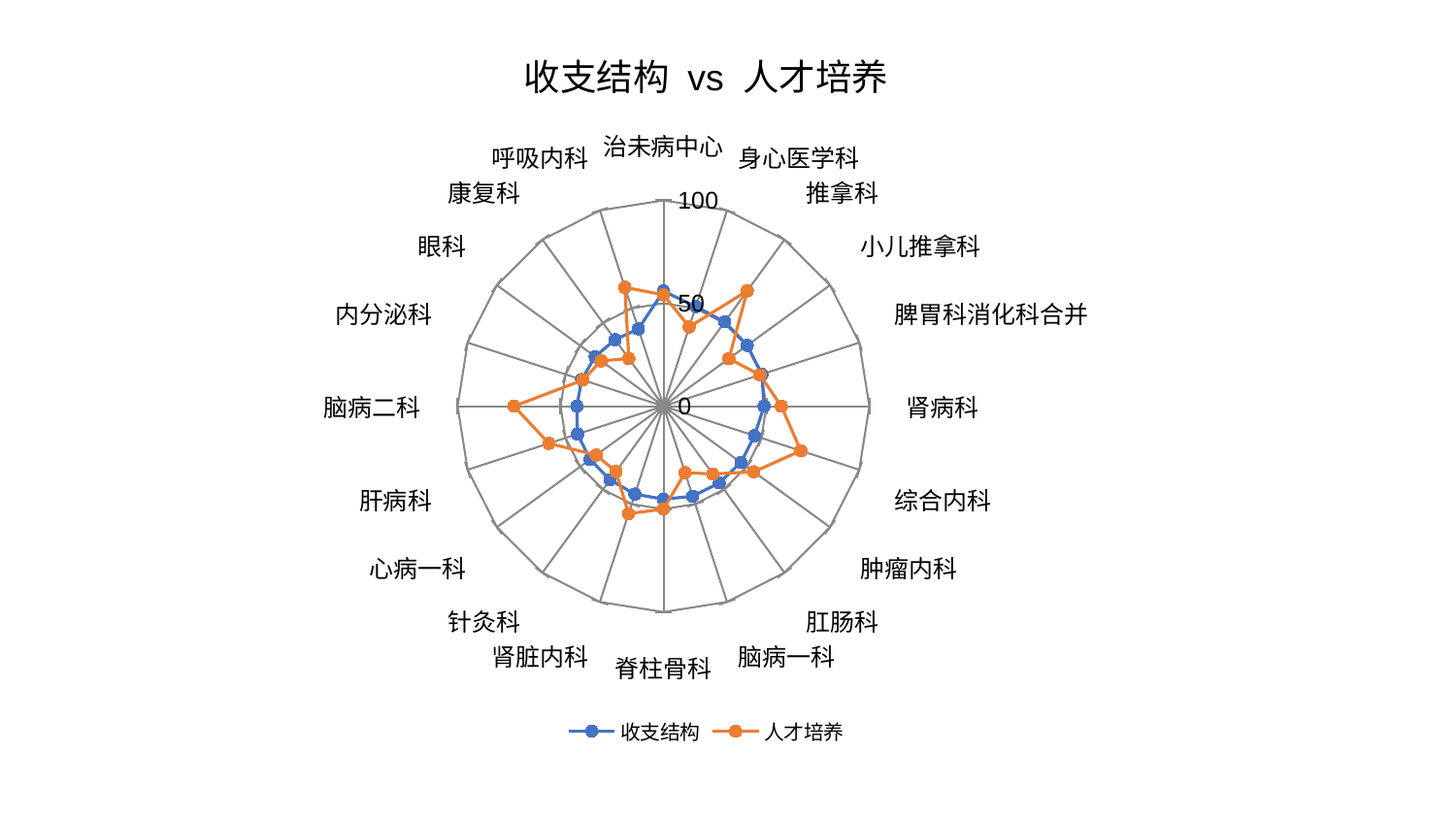

### Chart: 收支结构 vs 人才培养

| Category | 收支结构 | 人才培养 |
|---|---|---|
| 治未病中心 | 55.897779422189586 | 54.072924621009946 |
| 身心医学科 | 50.88027047713301 | 40.534372784472644 |
| 推拿科 | 50.67890006418836 | 69.26142333843062 |
| 小儿推拿科 | 50.306280232079715 | 39.31179109940776 |
| 脾胃科消化科合并 | 50.27853666411523 | 49.289176481029244 |
| 肾病科 | 48.85781462098681 | 57.25513555124419 |
| 综合内科 | 46.528746951998144 | 70.17125100940298 |
| 肿瘤内科 | 46.49043204853246 | 54.24541912997847 |
| 肛肠科 | 46.10653505729812 | 40.72795348596242 |
| 脑病一科 | 46.027339554523714 | 33.95929842632668 |
| 脊柱骨科 | 45.15597041179469 | 49.98211328317371 |
| 肾脏内科 | 44.9558557936254 | 54.93836893428145 |
| 针灸科 | 44.20744132652655 | 39.23997549013722 |
| 心病一科 | 44.047589633216084 | 40.434453171558154 |
| 肝病科 | 43.88609946328319 | 58.518120343904506 |
| 脑病二科 | 42.07166798919455 | 72.58078451128684 |
| 内分泌科 | 41.78631622217026 | 41.13175237364703 |
| 眼科 | 41.052118435018116 | 37.47343374636255 |
| 康复科 | 39.98143668750646 | 28.647184785498336 |
| 呼吸内科 | 39.484387373993144 | 60.74275378817432 |
137